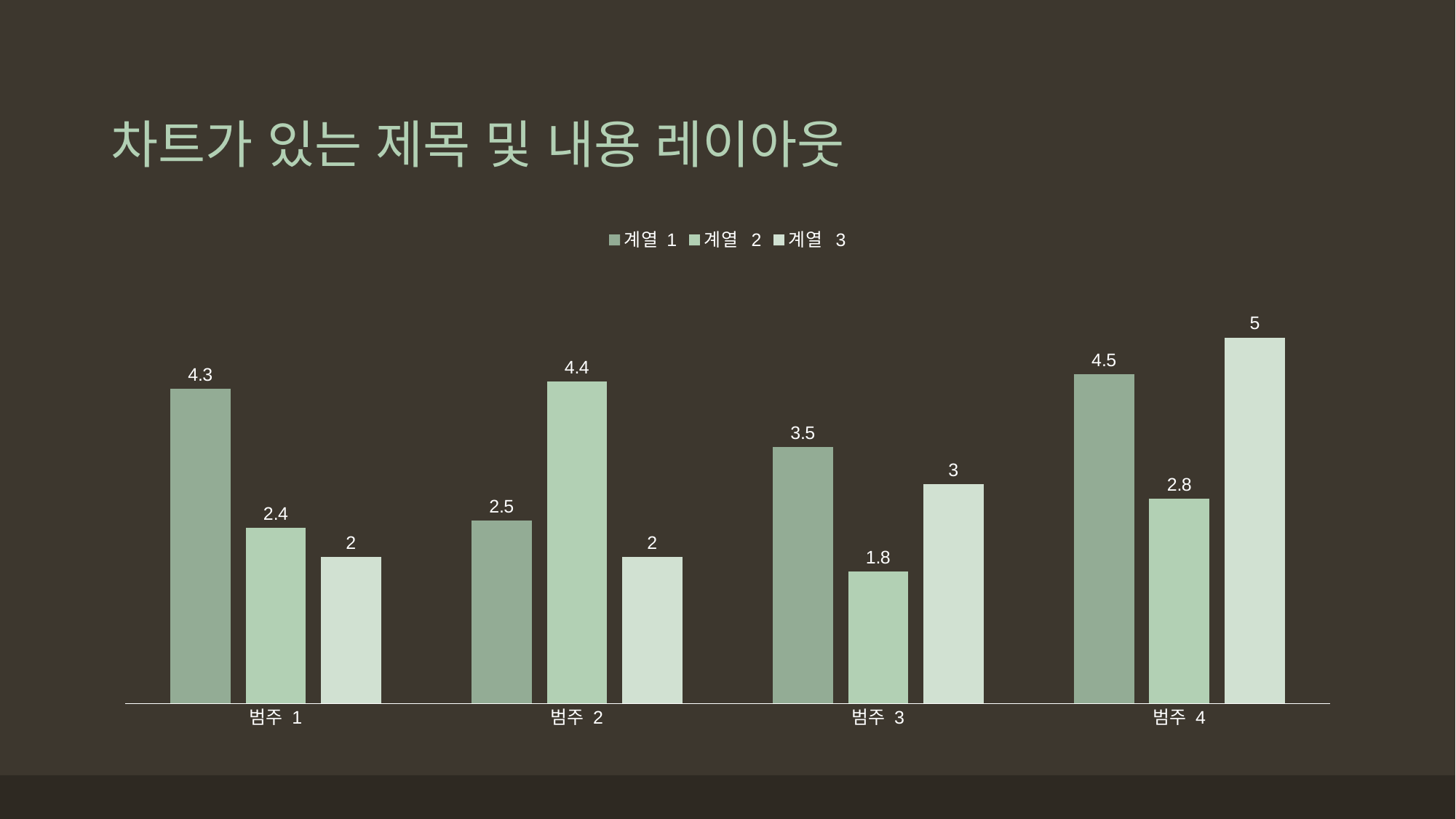

# 차트가 있는 제목 및 내용 레이아웃

### Chart

| Category | 계열 1 | 계열  2 | 계열  3 |
|---|---|---|---|
| 범주 1 | 4.3 | 2.4 | 2.0 |
| 범주 2 | 2.5 | 4.4 | 2.0 |
| 범주 3 | 3.5 | 1.8 | 3.0 |
| 범주 4 | 4.5 | 2.8 | 5.0 |